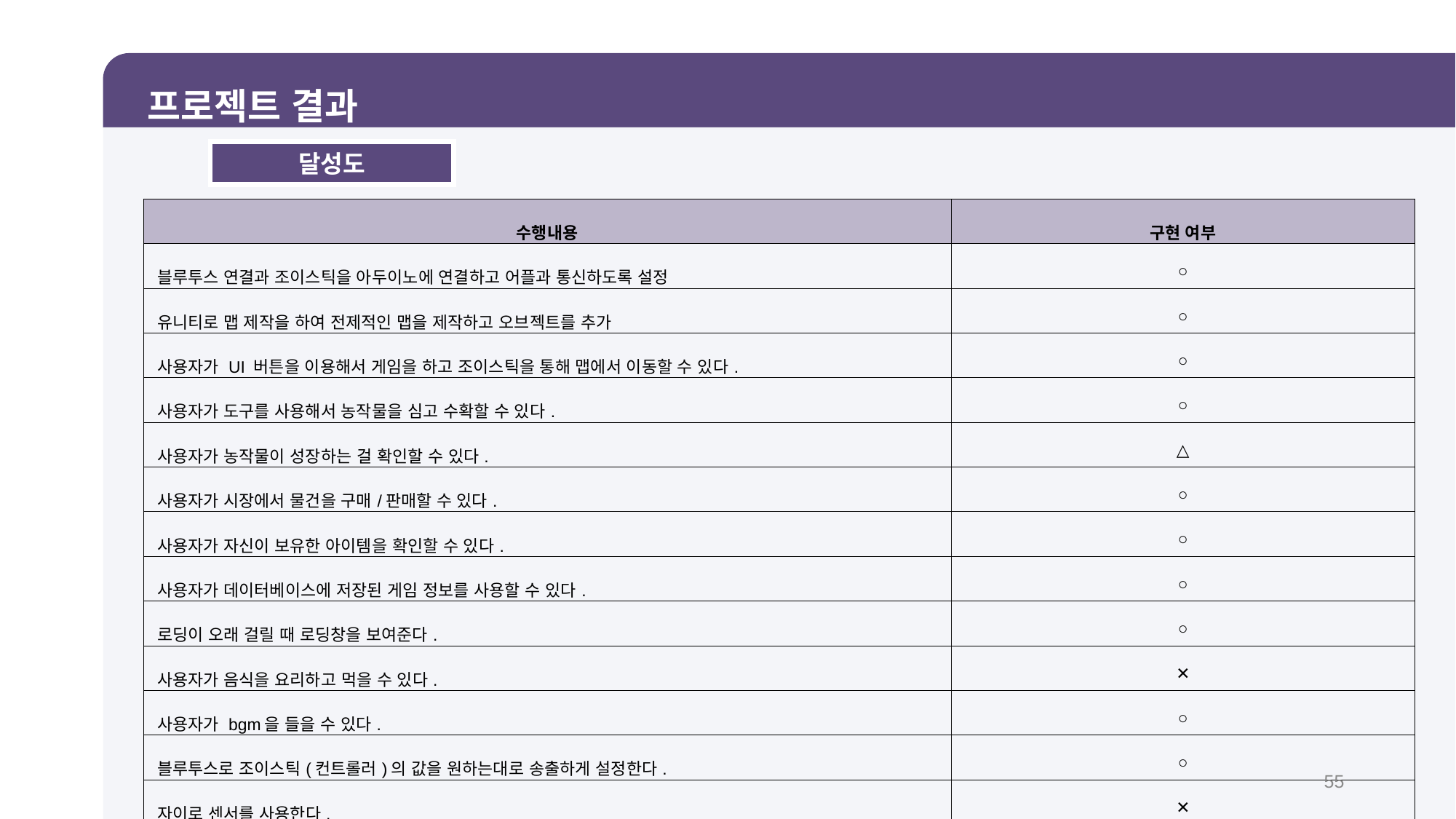

프로젝트 결과
달성도
| 수행내용 | 구현 여부 |
| --- | --- |
| 블루투스 연결과 조이스틱을 아두이노에 연결하고 어플과 통신하도록 설정 | ○ |
| 유니티로 맵 제작을 하여 전제적인 맵을 제작하고 오브젝트를 추가 | ○ |
| 사용자가 UI 버튼을 이용해서 게임을 하고 조이스틱을 통해 맵에서 이동할 수 있다. | ○ |
| 사용자가 도구를 사용해서 농작물을 심고 수확할 수 있다. | ○ |
| 사용자가 농작물이 성장하는 걸 확인할 수 있다. | △ |
| 사용자가 시장에서 물건을 구매/판매할 수 있다. | ○ |
| 사용자가 자신이 보유한 아이템을 확인할 수 있다. | ○ |
| 사용자가 데이터베이스에 저장된 게임 정보를 사용할 수 있다. | ○ |
| 로딩이 오래 걸릴 때 로딩창을 보여준다. | ○ |
| 사용자가 음식을 요리하고 먹을 수 있다. | ✕ |
| 사용자가 bgm을 들을 수 있다. | ○ |
| 블루투스로 조이스틱(컨트롤러)의 값을 원하는대로 송출하게 설정한다. | ○ |
| 자이로 센서를 사용한다. | ✕ |
| 맵과 기능을 구현한 유니티를 어플로 변환하여 휴대폰에서도 작동 | △ |
55